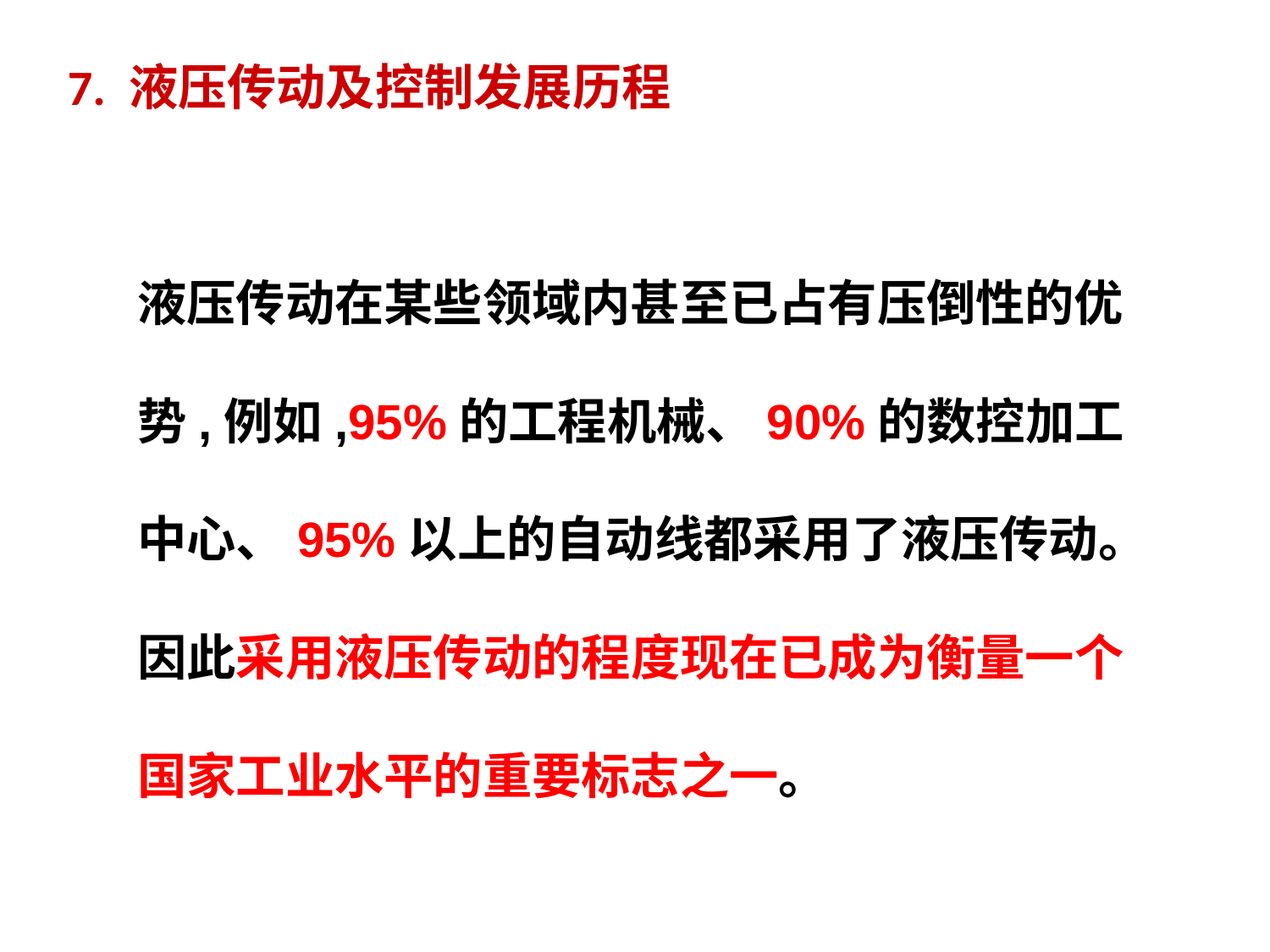

7. 液压传动及控制发展历程
液压传动在某些领域内甚至已占有压倒性的优势,例如,95%的工程机械、90%的数控加工中心、95%以上的自动线都采用了液压传动。因此采用液压传动的程度现在已成为衡量一个国家工业水平的重要标志之一。